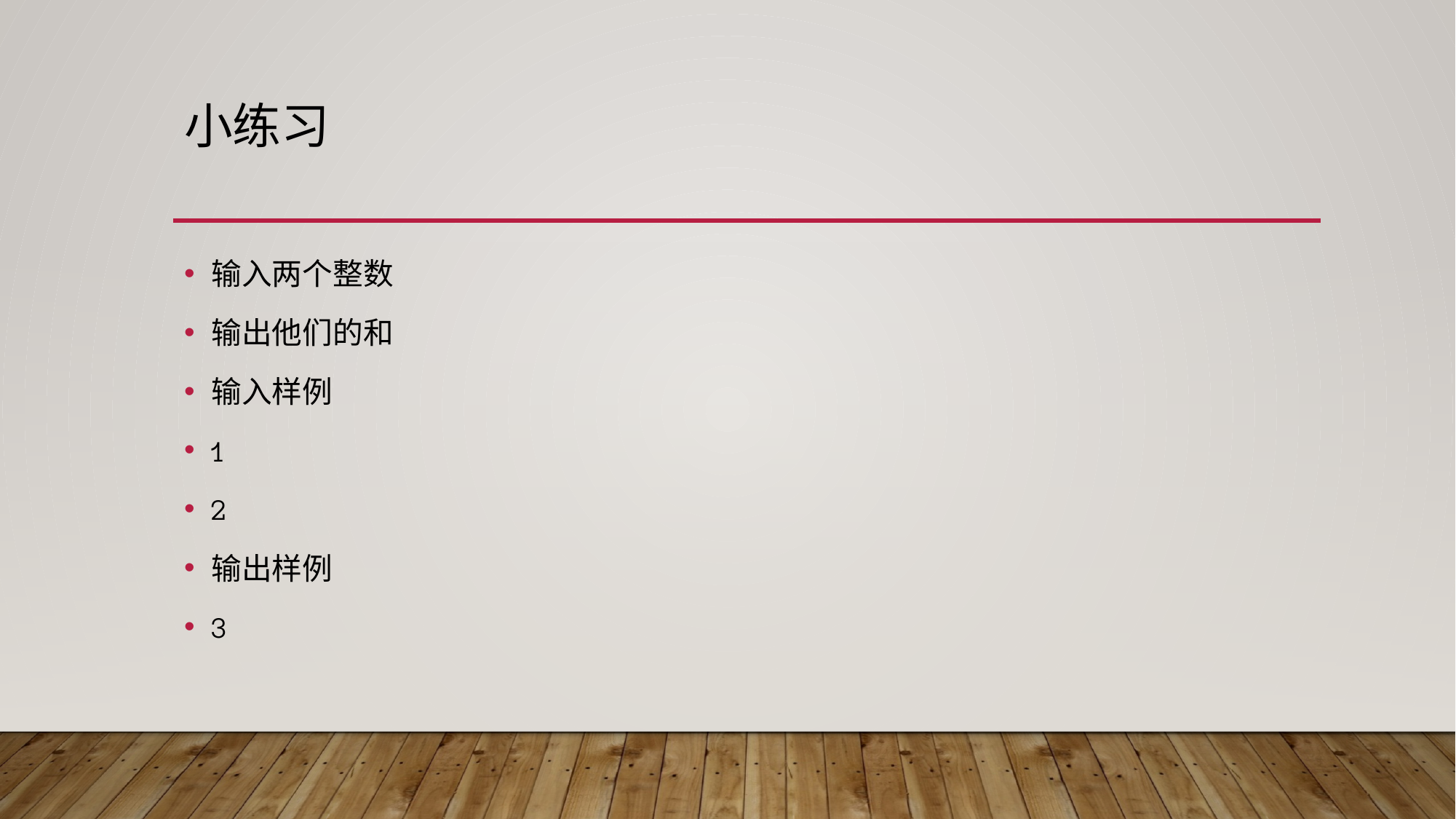

# 小练习
输入两个整数
输出他们的和
输入样例
1
2
输出样例
3